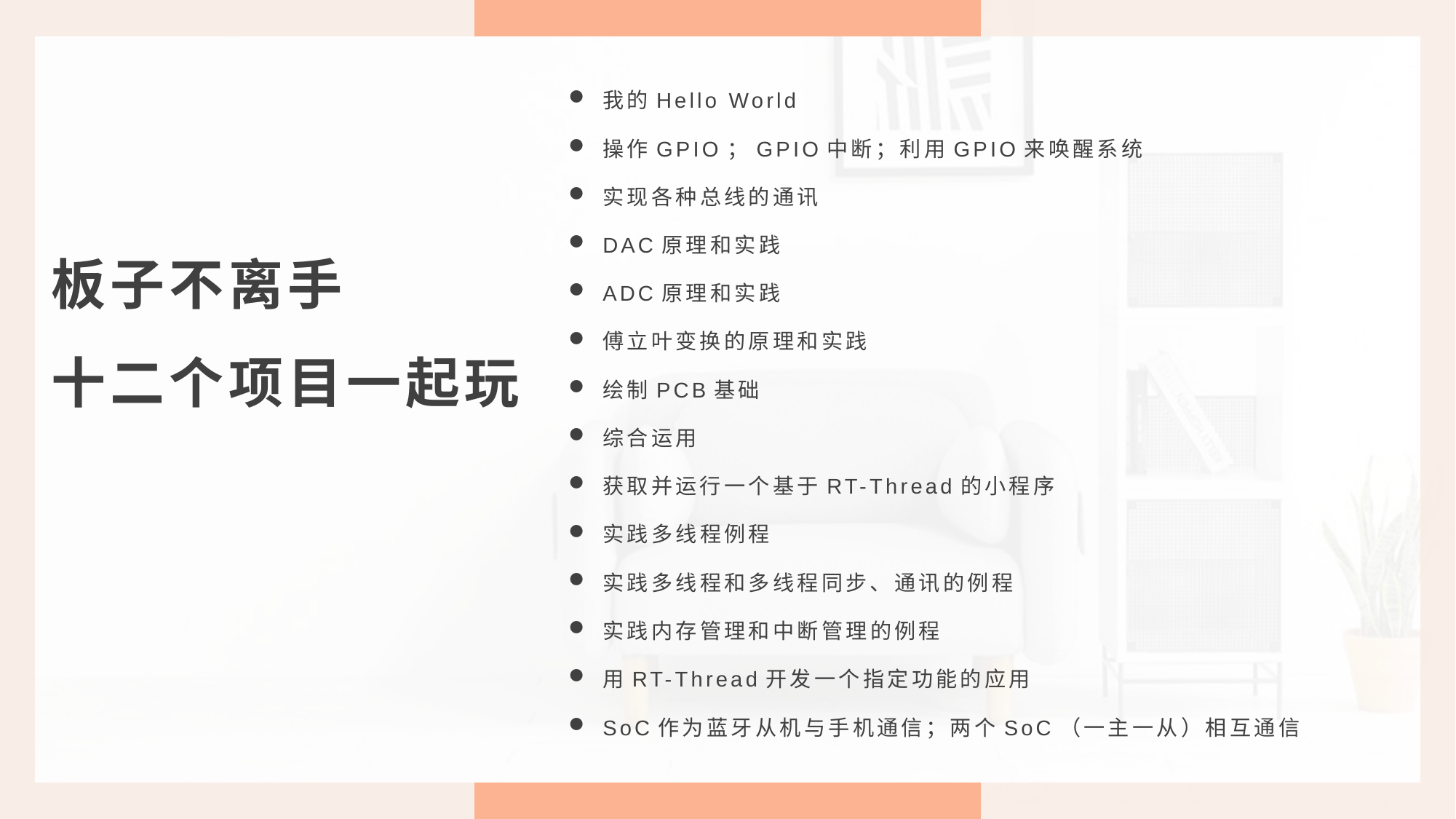

我的Hello World
操作GPIO；GPIO中断；利用GPIO来唤醒系统
实现各种总线的通讯
DAC原理和实践
ADC原理和实践
傅立叶变换的原理和实践
绘制PCB基础
综合运用
获取并运行一个基于RT-Thread的小程序
实践多线程例程
实践多线程和多线程同步、通讯的例程
实践内存管理和中断管理的例程
用RT-Thread开发一个指定功能的应用
SoC作为蓝牙从机与手机通信；两个SoC（一主一从）相互通信
板子不离手
十二个项目一起玩